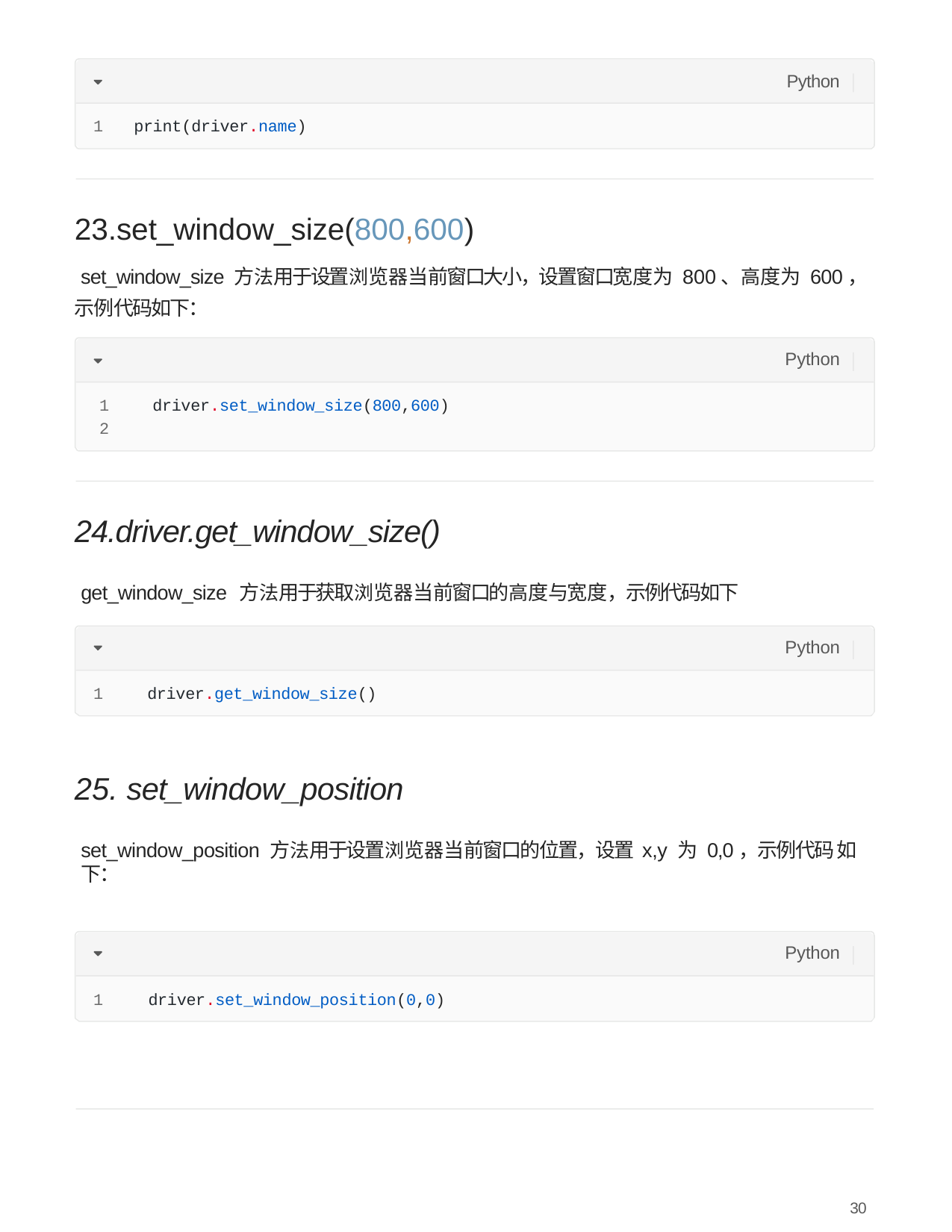

Python

1	print(driver.name)

23.set_window_size(800,600)
set_window_size ⽅法⽤于设置浏览器当前窗⼝⼤⼩，设置窗⼝宽度为 800、⾼度为 600，示例代码如下：
Python

1	driver.set_window_size(800,600)
2

24.driver.get_window_size()
get_window_size ⽅法⽤于获取浏览器当前窗⼝的⾼度与宽度，示例代码如下
Python

1	driver.get_window_size()

25. set_window_position
set_window_position ⽅法⽤于设置浏览器当前窗⼝的位置，设置 x,y 为 0,0，示例代码 如下：

Python

1	driver.set_window_position(0,0)

30